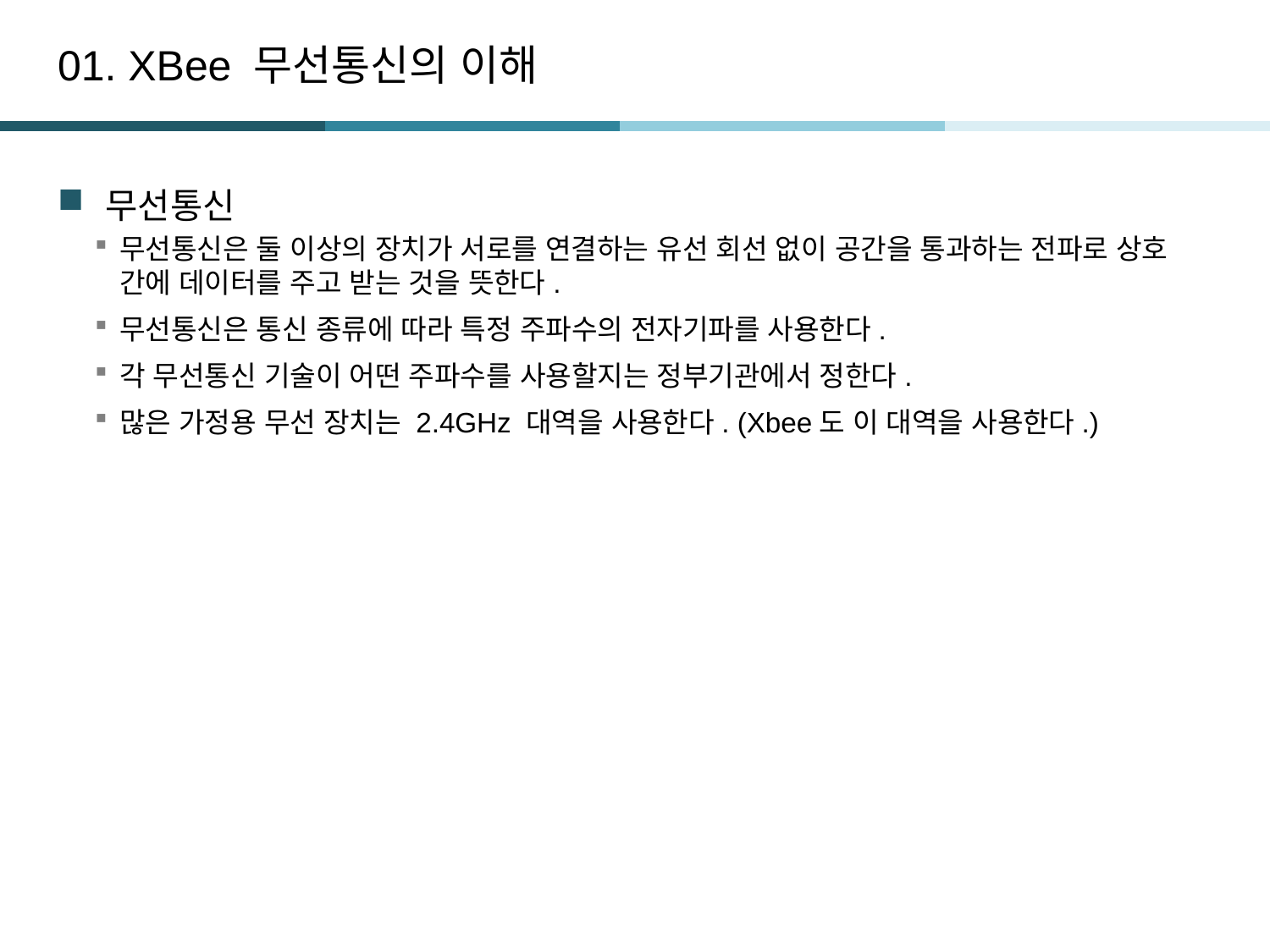

# 01. XBee 무선통신의 이해
무선통신
무선통신은 둘 이상의 장치가 서로를 연결하는 유선 회선 없이 공간을 통과하는 전파로 상호 간에 데이터를 주고 받는 것을 뜻한다.
무선통신은 통신 종류에 따라 특정 주파수의 전자기파를 사용한다.
각 무선통신 기술이 어떤 주파수를 사용할지는 정부기관에서 정한다.
많은 가정용 무선 장치는 2.4GHz 대역을 사용한다. (Xbee도 이 대역을 사용한다.)